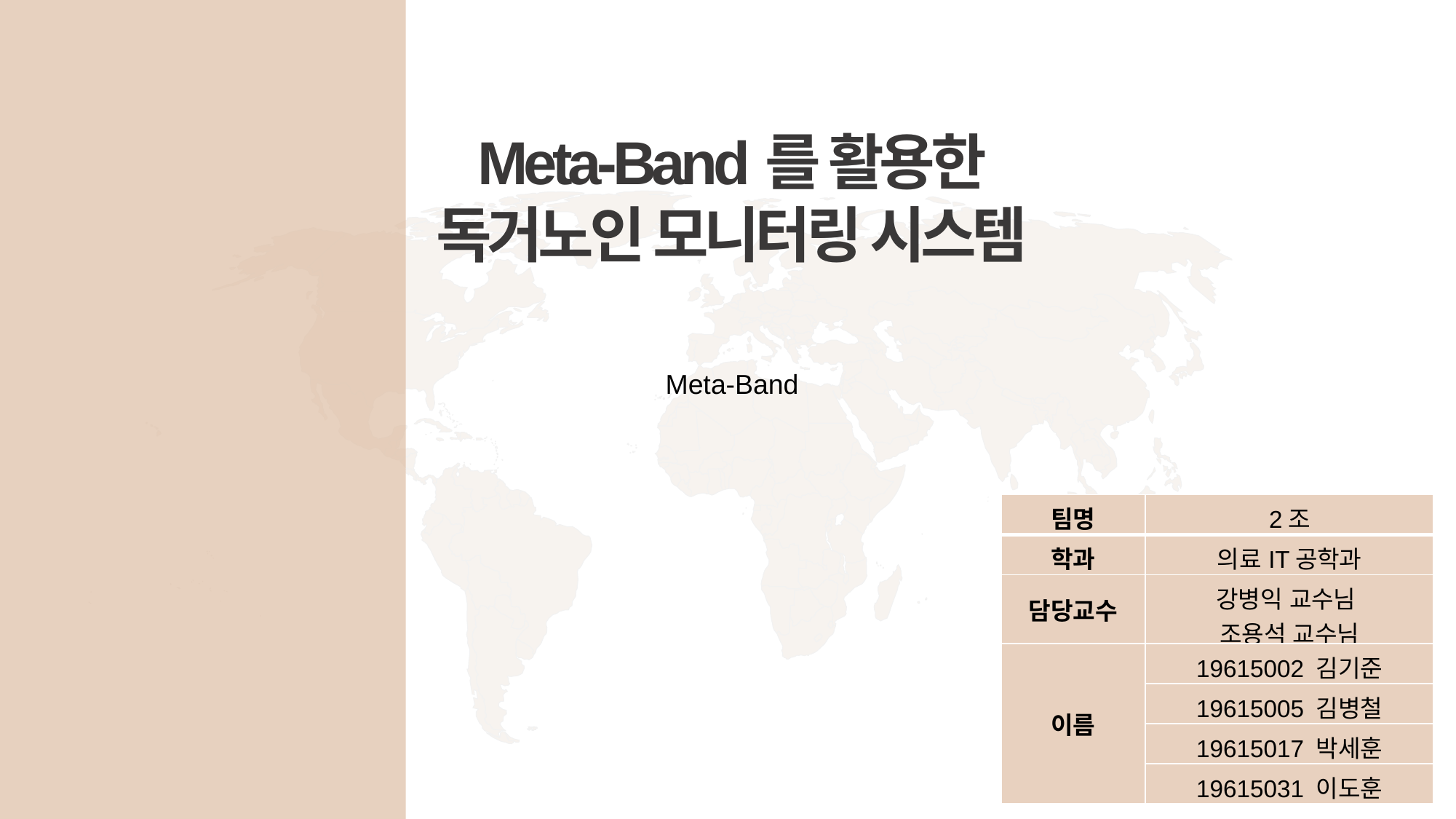

Meta-Band를 활용한
독거노인 모니터링 시스템

Meta-Band
| 팀명 | 2조 |
| --- | --- |
| 학과 | 의료IT공학과 |
| 담당교수 | 강병익 교수님 조용석 교수님 |
| 이름 | 19615002 김기준 |
|  | 19615005 김병철 |
|  | 19615017 박세훈 |
|  | 19615031 이도훈 |